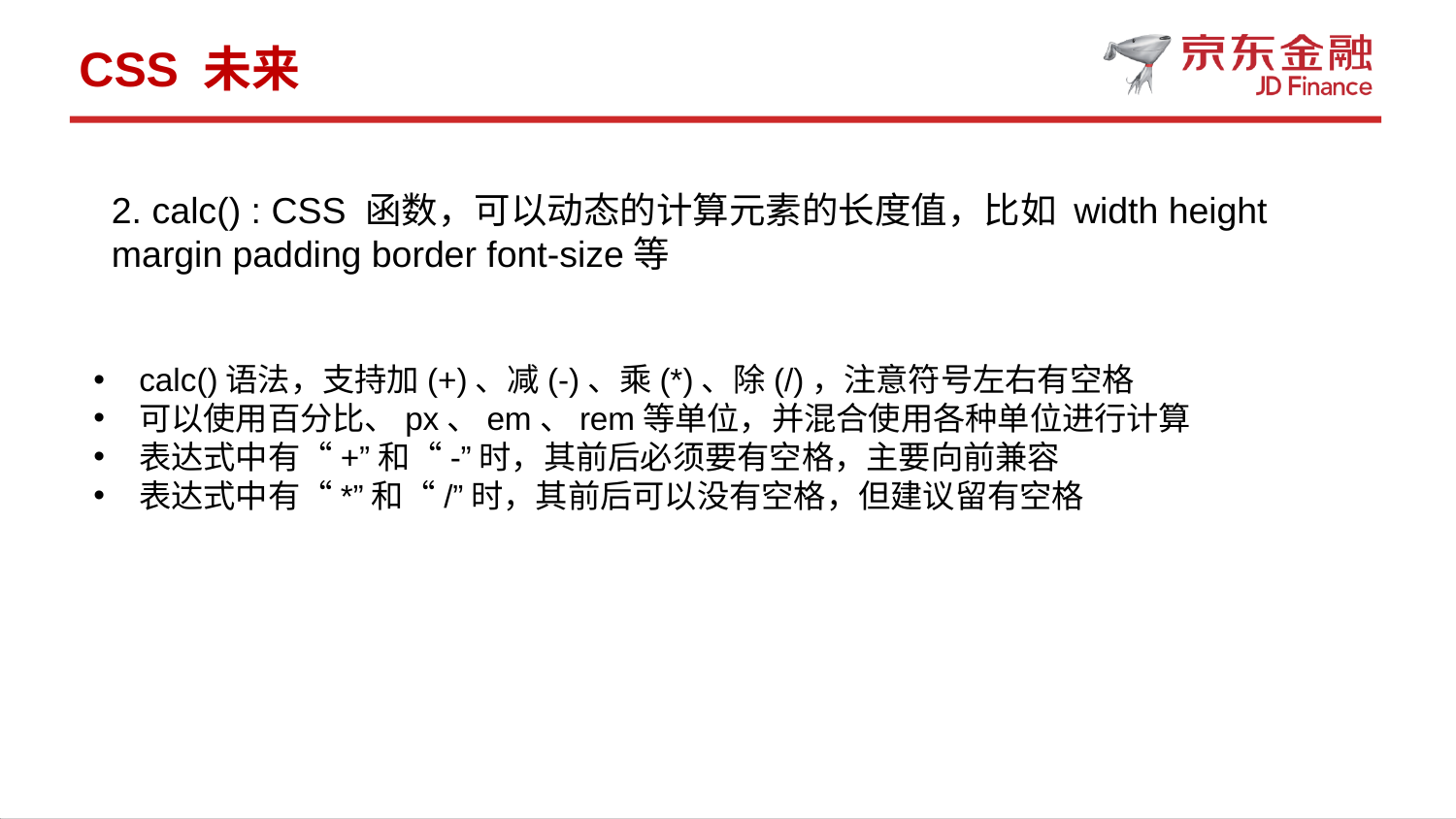

CSS 未来
2. calc() : CSS 函数，可以动态的计算元素的长度值，比如 width height margin padding border font-size等
calc()语法，支持加(+)、减(-)、乘(*)、除(/)，注意符号左右有空格
可以使用百分比、px、em、rem等单位，并混合使用各种单位进行计算
表达式中有“+”和“-”时，其前后必须要有空格，主要向前兼容
表达式中有“*”和“/”时，其前后可以没有空格，但建议留有空格